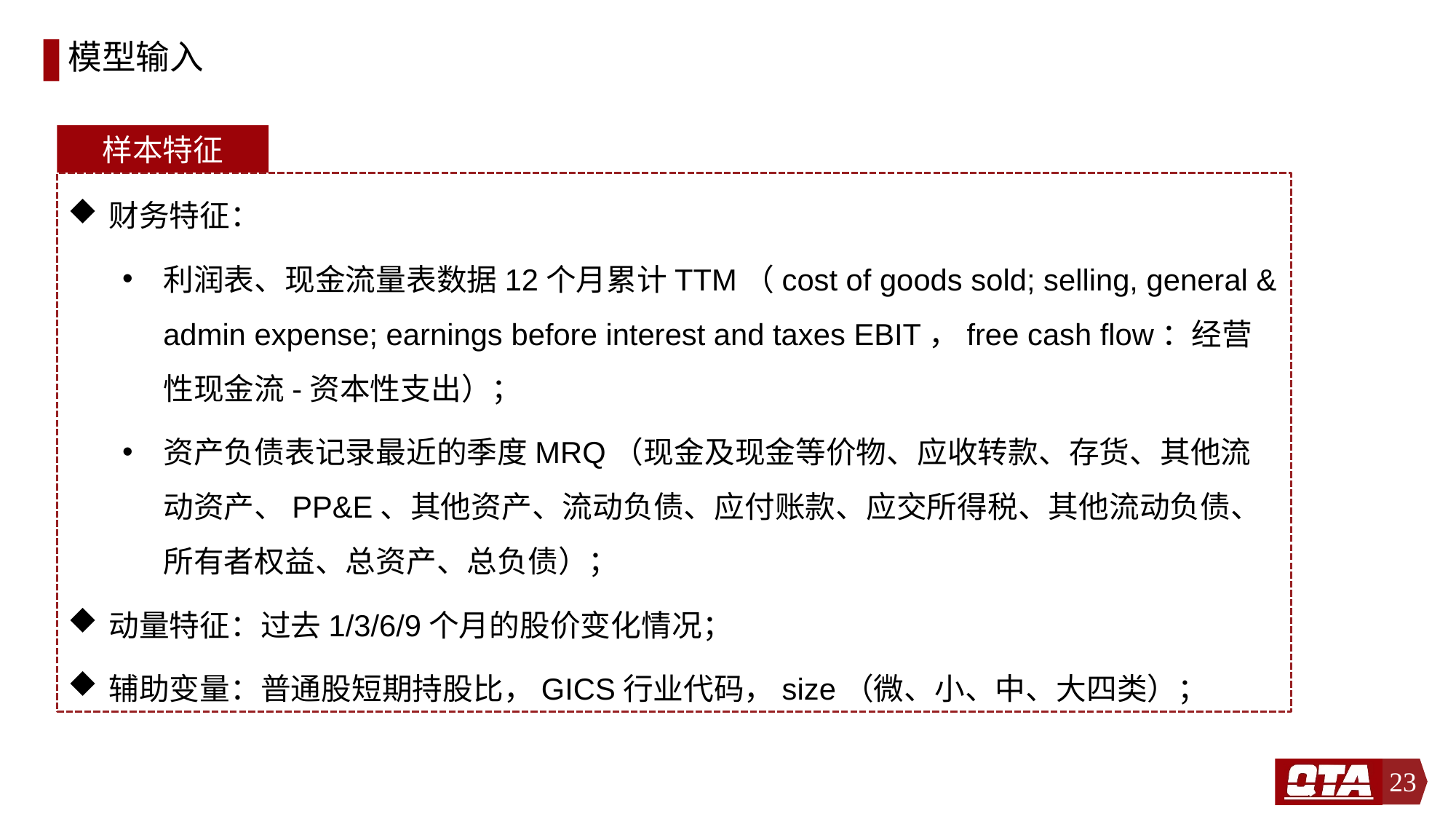

# 模型输入
样本特征
财务特征：
利润表、现金流量表数据12个月累计TTM（cost of goods sold; selling, general & admin expense; earnings before interest and taxes EBIT，free cash flow：经营性现金流-资本性支出）；
资产负债表记录最近的季度MRQ（现金及现金等价物、应收转款、存货、其他流动资产、PP&E、其他资产、流动负债、应付账款、应交所得税、其他流动负债、所有者权益、总资产、总负债）；
动量特征：过去1/3/6/9个月的股价变化情况；
辅助变量：普通股短期持股比，GICS行业代码，size（微、小、中、大四类）；
23